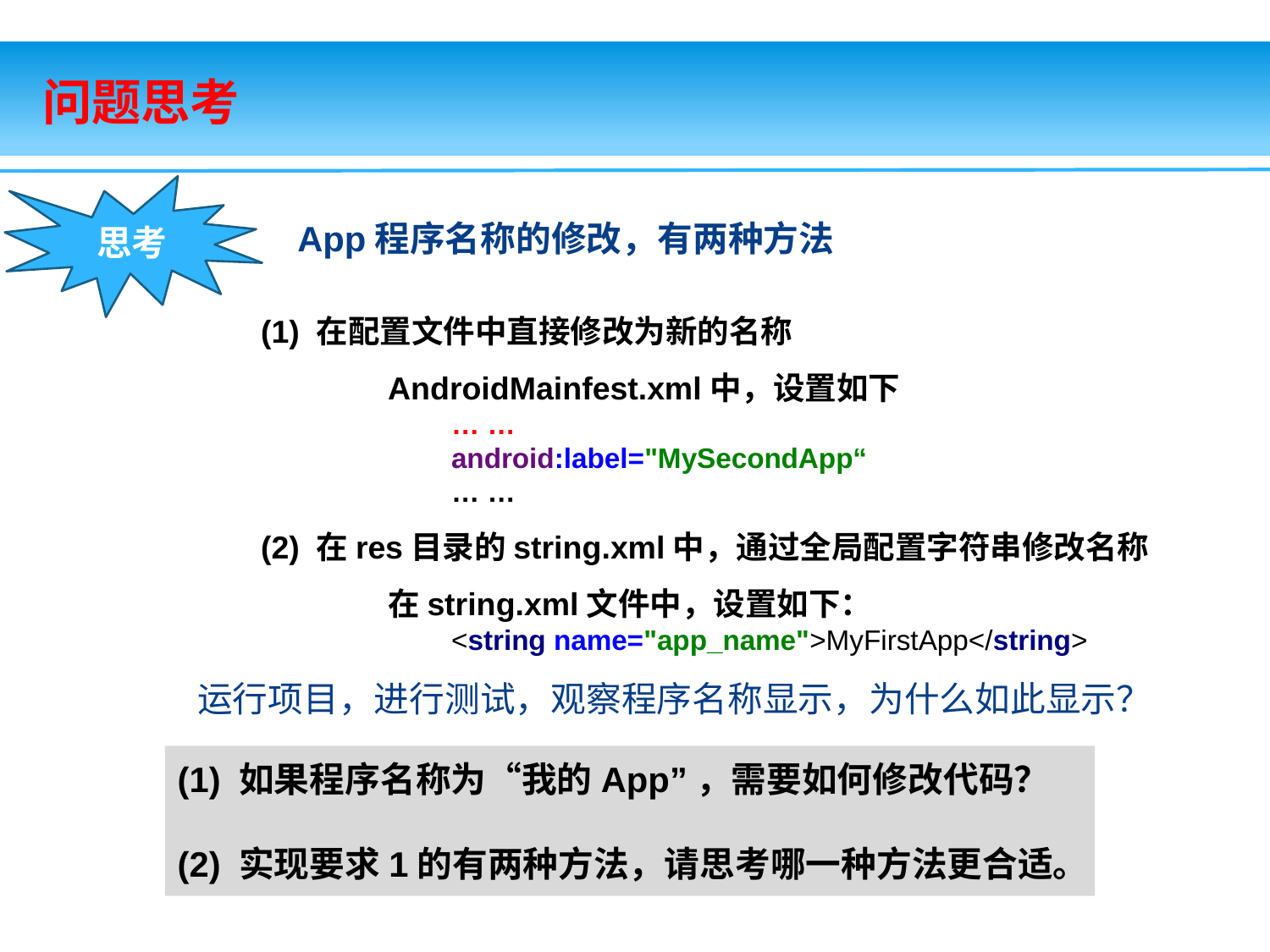

问题思考
思考
App程序名称的修改，有两种方法
(1) 在配置文件中直接修改为新的名称
	AndroidMainfest.xml中，设置如下
	… …
	android:label="MySecondApp“
	… …
(2) 在res目录的string.xml中，通过全局配置字符串修改名称
	在string.xml文件中，设置如下：
	<string name="app_name">MyFirstApp</string>
运行项目，进行测试，观察程序名称显示，为什么如此显示？

(1) 如果程序名称为“我的App”，需要如何修改代码？

(2) 实现要求1的有两种方法，请思考哪一种方法更合适。